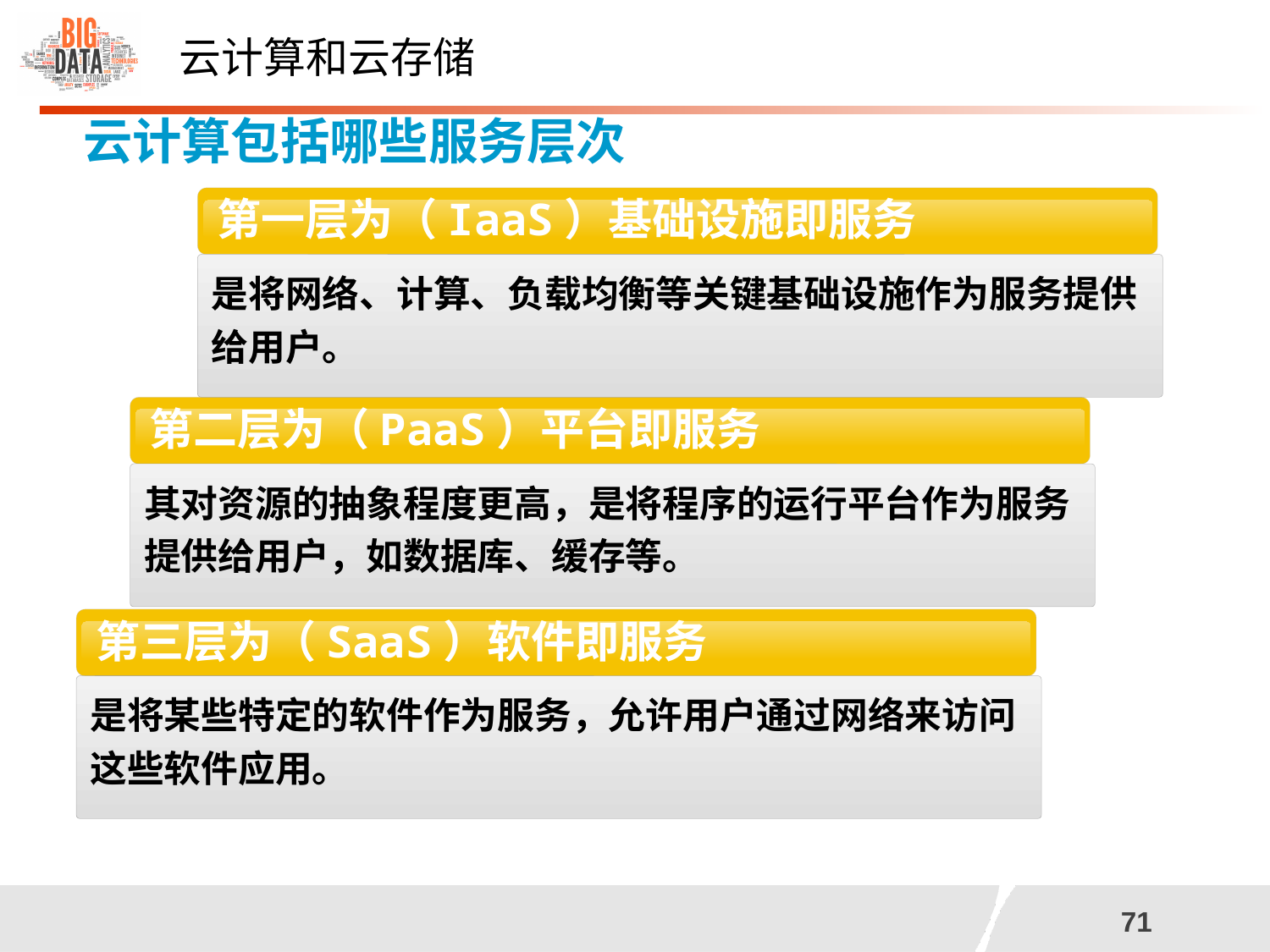

云计算和云存储

云计算包括哪些服务层次
第一层为（SaaS）虚拟化层

第一层为（IaaS）基础设施即服务
是将网络、计算、负载均衡等关键基础设施作为服务提供给用户。

第二层为（PaaS）平台即服务
其对资源的抽象程度更高，是将程序的运行平台作为服务提供给用户，如数据库、缓存等。

第三层为（SaaS）软件即服务
是将某些特定的软件作为服务，允许用户通过网络来访问这些软件应用。